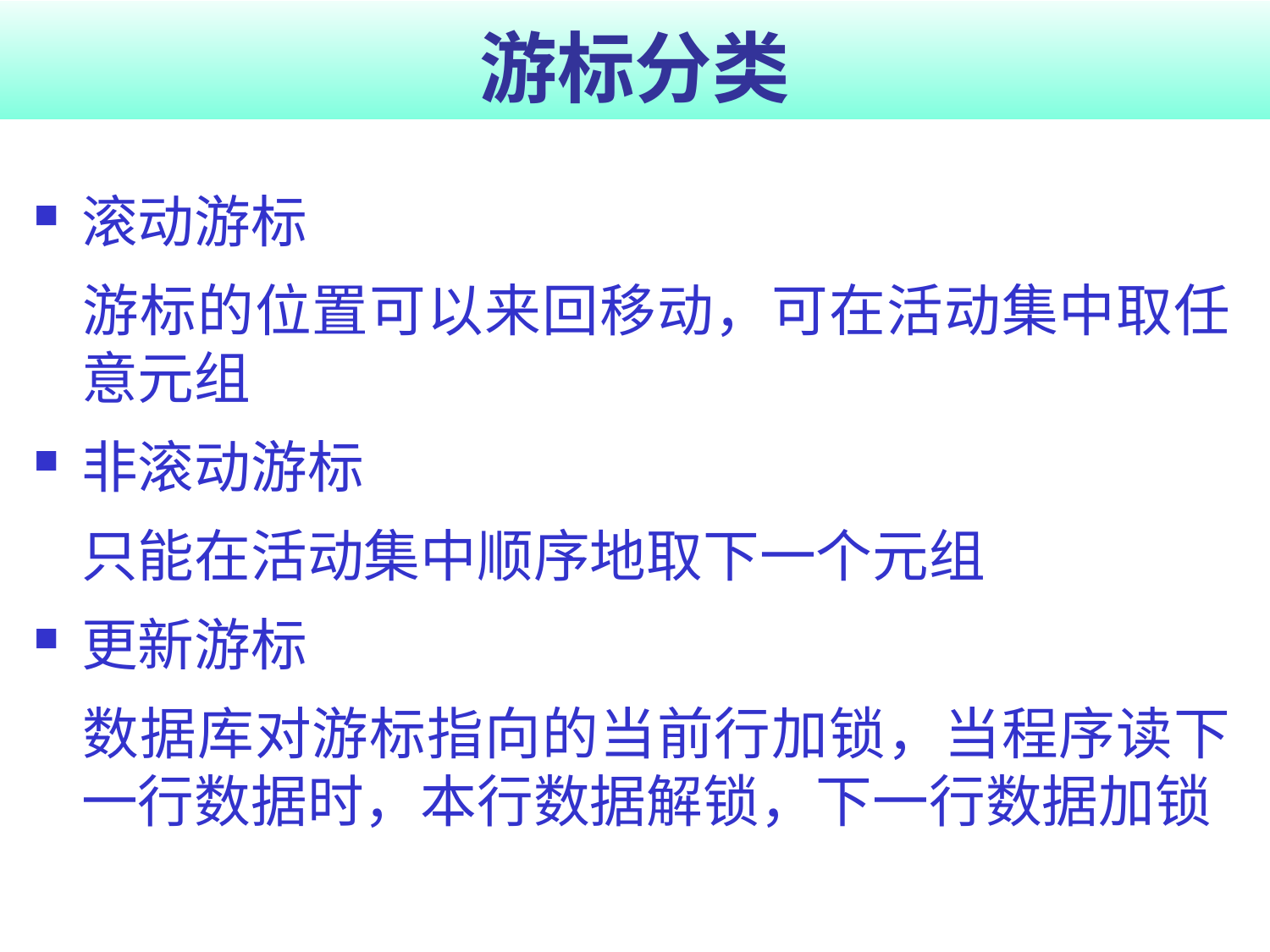

# 游标分类
滚动游标
	游标的位置可以来回移动，可在活动集中取任意元组
非滚动游标
	只能在活动集中顺序地取下一个元组
更新游标
	数据库对游标指向的当前行加锁，当程序读下一行数据时，本行数据解锁，下一行数据加锁